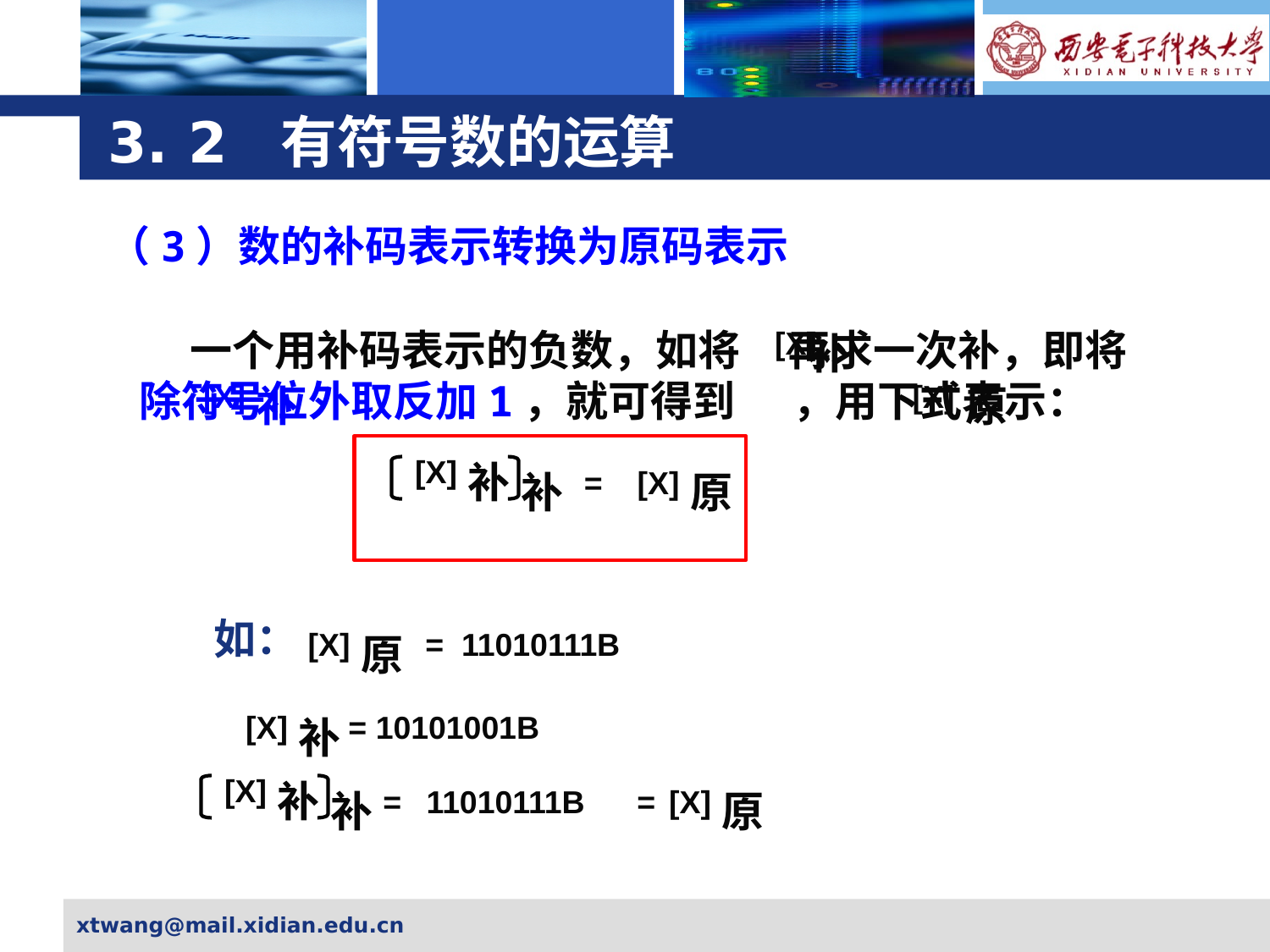

# 3. 2  有符号数的运算
（3）数的补码表示转换为原码表示
      一个用补码表示的负数，如将     再求一次补，即将      除符号位外取反加1，就可得到      ，用下式表示：
[X]
补
[X]
补
[X]
原

[X]
补

补
=
[X]
原
如：
[X]
=  11010111B
原
[X]
补
  = 10101001B
[X]
补

补
=
11010111B
=
[X]
原
xtwang@mail.xidian.edu.cn